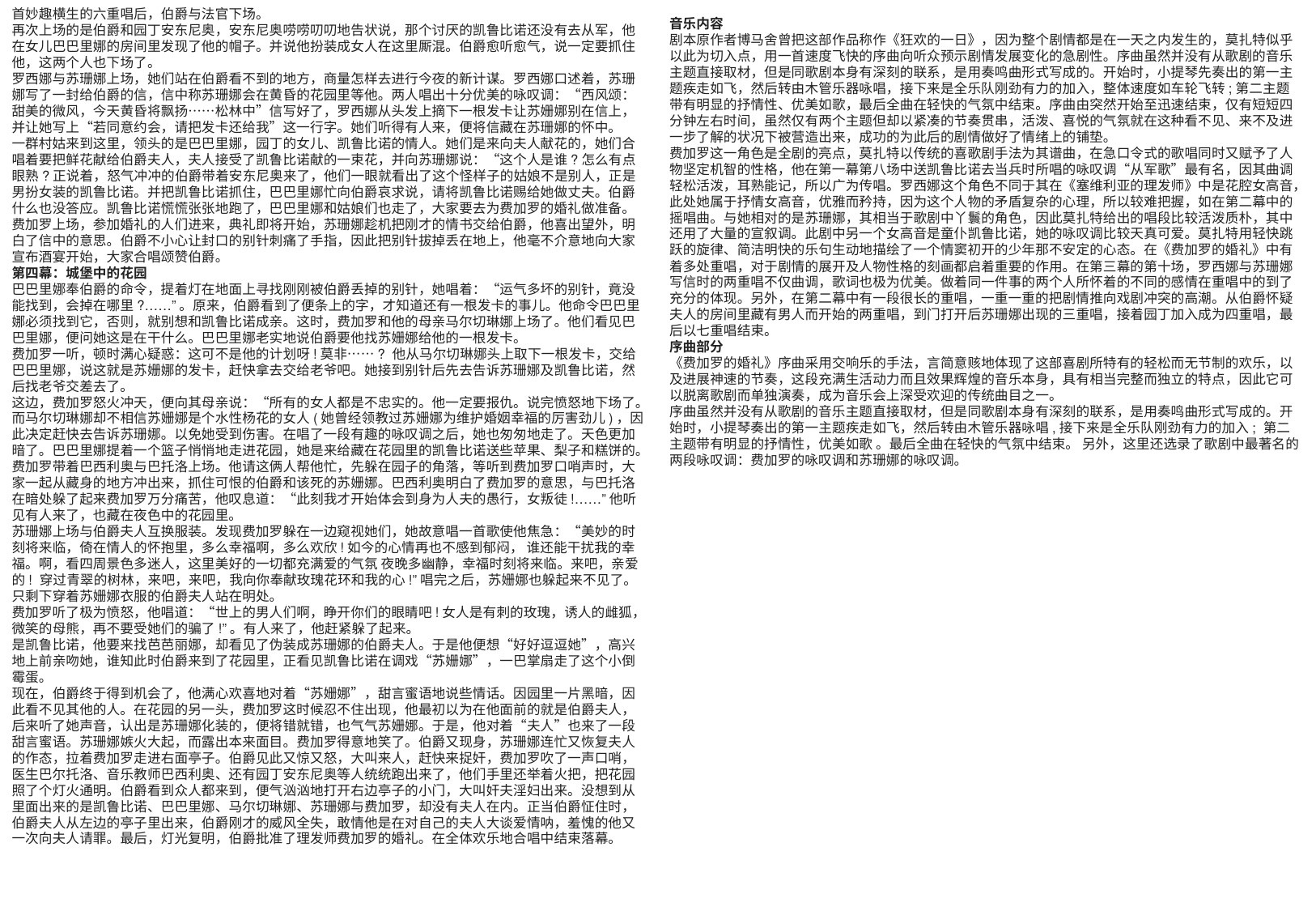

首妙趣横生的六重唱后，伯爵与法官下场。
再次上场的是伯爵和园丁安东尼奥，安东尼奥唠唠叨叨地告状说，那个讨厌的凯鲁比诺还没有去从军，他在女儿巴巴里娜的房间里发现了他的帽子。并说他扮装成女人在这里厮混。伯爵愈听愈气，说一定要抓住他，这两个人也下场了。
罗西娜与苏珊娜上场，她们站在伯爵看不到的地方，商量怎样去进行今夜的新计谋。罗西娜口述着，苏珊娜写了一封给伯爵的信，信中称苏珊娜会在黄昏的花园里等他。两人唱出十分优美的咏叹调：“西风颂：甜美的微风，今天黄昏将飘扬……松林中”信写好了，罗西娜从头发上摘下一根发卡让苏姗娜别在信上，并让她写上“若同意约会，请把发卡还给我”这一行字。她们听得有人来，便将信藏在苏珊娜的怀中。
一群村姑来到这里，领头的是巴巴里娜，园丁的女儿、凯鲁比诺的情人。她们是来向夫人献花的，她们合唱着要把鲜花献给伯爵夫人，夫人接受了凯鲁比诺献的一束花，并向苏珊娜说：“这个人是谁?怎么有点眼熟?正说着，怒气冲冲的伯爵带着安东尼奥来了，他们一眼就看出了这个怪样子的姑娘不是别人，正是男扮女装的凯鲁比诺。并把凯鲁比诺抓住，巴巴里娜忙向伯爵哀求说，请将凯鲁比诺赐给她做丈夫。伯爵什么也没答应。凯鲁比诺慌慌张张地跑了，巴巴里娜和姑娘们也走了，大家要去为费加罗的婚礼做准备。
费加罗上场，参加婚礼的人们进来，典礼即将开始，苏珊娜趁机把刚才的情书交给伯爵，他喜出望外，明白了信中的意思。伯爵不小心让封口的别针刺痛了手指，因此把别针拔掉丢在地上，他毫不介意地向大家宣布酒宴开始，大家合唱颂赞伯爵。
第四幕：城堡中的花园
巴巴里娜奉伯爵的命令，提着灯在地面上寻找刚刚被伯爵丢掉的别针，她唱着：“运气多坏的别针，竟没能找到，会掉在哪里?……”。原来，伯爵看到了便条上的字，才知道还有一根发卡的事儿。他命令巴巴里娜必须找到它，否则，就别想和凯鲁比诺成亲。这时，费加罗和他的母亲马尔切琳娜上场了。他们看见巴巴里娜，便问她这是在干什么。巴巴里娜老实地说伯爵要他找苏姗娜给他的一根发卡。
费加罗一听，顿时满心疑惑：这可不是他的计划呀!莫非……? 他从马尔切琳娜头上取下一根发卡，交给巴巴里娜，说这就是苏姗娜的发卡，赶快拿去交给老爷吧。她接到别针后先去告诉苏珊娜及凯鲁比诺，然后找老爷交差去了。
这边，费加罗怒火冲天，便向其母亲说：“所有的女人都是不忠实的。他一定要报仇。说完愤怒地下场了。而马尔切琳娜却不相信苏姗娜是个水性杨花的女人(她曾经领教过苏姗娜为维护婚姻幸福的厉害劲儿)，因此决定赶快去告诉苏珊娜。以免她受到伤害。在唱了一段有趣的咏叹调之后，她也匆匆地走了。天色更加暗了。巴巴里娜提着一个篮子悄悄地走进花园，她是来给藏在花园里的凯鲁比诺送些苹果、梨子和糕饼的。
费加罗带着巴西利奥与巴托洛上场。他请这俩人帮他忙，先躲在园子的角落，等听到费加罗口哨声时，大家一起从藏身的地方冲出来，抓住可恨的伯爵和该死的苏姗娜。巴西利奥明白了费加罗的意思，与巴托洛在暗处躲了起来费加罗万分痛苦，他叹息道：“此刻我才开始体会到身为人夫的愚行，女叛徒!……”他听见有人来了，也藏在夜色中的花园里。
苏珊娜上场与伯爵夫人互换服装。发现费加罗躲在一边窥视她们，她故意唱一首歌使他焦急：“美妙的时刻将来临，倚在情人的怀抱里，多么幸福啊，多么欢欣!如今的心情再也不感到郁闷， 谁还能干扰我的幸福。啊，看四周景色多迷人，这里美好的一切都充满爱的气氛 夜晚多幽静，幸福时刻将来临。来吧，亲爱的! 穿过青翠的树林，来吧，来吧，我向你奉献玫瑰花环和我的心!”唱完之后，苏姗娜也躲起来不见了。只剩下穿着苏姗娜衣服的伯爵夫人站在明处。
费加罗听了极为愤怒，他唱道：“世上的男人们啊，睁开你们的眼睛吧!女人是有刺的玫瑰，诱人的雌狐，微笑的母熊，再不要受她们的骗了!”。有人来了，他赶紧躲了起来。
是凯鲁比诺，他要来找芭芭丽娜，却看见了伪装成苏珊娜的伯爵夫人。于是他便想“好好逗逗她”，高兴地上前亲吻她，谁知此时伯爵来到了花园里，正看见凯鲁比诺在调戏“苏姗娜”，一巴掌扇走了这个小倒霉蛋。
现在，伯爵终于得到机会了，他满心欢喜地对着“苏姗娜”，甜言蜜语地说些情话。因园里一片黑暗，因此看不见其他的人。在花园的另一头，费加罗这时候忍不住出现，他最初以为在他面前的就是伯爵夫人，后来听了她声音，认出是苏珊娜化装的，便将错就错，也气气苏姗娜。于是，他对着“夫人”也来了一段甜言蜜语。苏珊娜嫉火大起，而露出本来面目。费加罗得意地笑了。伯爵又现身，苏珊娜连忙又恢复夫人的作态，拉着费加罗走进右面亭子。伯爵见此又惊又怒，大叫来人，赶快来捉奸，费加罗吹了一声口哨，医生巴尔托洛、音乐教师巴西利奥、还有园丁安东尼奥等人统统跑出来了，他们手里还举着火把，把花园照了个灯火通明。伯爵看到众人都来到，便气汹汹地打开右边亭子的小门，大叫奸夫淫妇出来。没想到从里面出来的是凯鲁比诺、巴巴里娜、马尔切琳娜、苏珊娜与费加罗，却没有夫人在内。正当伯爵怔住时，伯爵夫人从左边的亭子里出来，伯爵刚才的威风全失，敢情他是在对自己的夫人大谈爱情呐，羞愧的他又一次向夫人请罪。最后，灯光复明，伯爵批准了理发师费加罗的婚礼。在全体欢乐地合唱中结束落幕。

音乐内容
剧本原作者博马舍曾把这部作品称作《狂欢的一日》，因为整个剧情都是在一天之内发生的，莫扎特似乎以此为切入点，用一首速度飞快的序曲向听众预示剧情发展变化的急剧性。序曲虽然并没有从歌剧的音乐主题直接取材，但是同歌剧本身有深刻的联系，是用奏鸣曲形式写成的。开始时，小提琴先奏出的第一主题疾走如飞，然后转由木管乐器咏唱，接下来是全乐队刚劲有力的加入，整体速度如车轮飞转;第二主题带有明显的抒情性、优美如歌，最后全曲在轻快的气氛中结束。序曲由突然开始至迅速结束，仅有短短四分钟左右时间，虽然仅有两个主题但却以紧凑的节奏贯串，活泼、喜悦的气氛就在这种看不见、来不及进一步了解的状况下被营造出来，成功的为此后的剧情做好了情绪上的铺垫。
费加罗这一角色是全剧的亮点，莫扎特以传统的喜歌剧手法为其谱曲，在急口令式的歌唱同时又赋予了人物坚定机智的性格，他在第一幕第八场中送凯鲁比诺去当兵时所唱的咏叹调“从军歌”最有名，因其曲调轻松活泼，耳熟能记，所以广为传唱。罗西娜这个角色不同于其在《塞维利亚的理发师》中是花腔女高音，此处她属于抒情女高音，优雅而矜持，因为这个人物的矛盾复杂的心理，所以较难把握，如在第二幕中的摇唱曲。与她相对的是苏珊娜，其相当于歌剧中丫鬟的角色，因此莫扎特给出的唱段比较活泼质朴，其中还用了大量的宣叙调。此剧中另一个女高音是童仆凯鲁比诺，她的咏叹调比较天真可爱。莫扎特用轻快跳跃的旋律、简洁明快的乐句生动地描绘了一个情窦初开的少年那不安定的心态。在《费加罗的婚礼》中有着多处重唱，对于剧情的展开及人物性格的刻画都启着重要的作用。在第三幕的第十场，罗西娜与苏珊娜写信时的两重唱不仅曲调，歌词也极为优美。做着同一件事的两个人所怀着的不同的感情在重唱中的到了充分的体现。另外，在第二幕中有一段很长的重唱，一重一重的把剧情推向戏剧冲突的高潮。从伯爵怀疑夫人的房间里藏有男人而开始的两重唱，到门打开后苏珊娜出现的三重唱，接着园丁加入成为四重唱，最后以七重唱结束。
序曲部分
《费加罗的婚礼》序曲采用交响乐的手法，言简意赅地体现了这部喜剧所特有的轻松而无节制的欢乐，以及进展神速的节奏，这段充满生活动力而且效果辉煌的音乐本身，具有相当完整而独立的特点，因此它可以脱离歌剧而单独演奏，成为音乐会上深受欢迎的传统曲目之一。
序曲虽然并没有从歌剧的音乐主题直接取材，但是同歌剧本身有深刻的联系，是用奏鸣曲形式写成的。开始时，小提琴奏出的第一主题疾走如飞，然后转由木管乐器咏唱,接下来是全乐队刚劲有力的加入; 第二主题带有明显的抒情性，优美如歌 。最后全曲在轻快的气氛中结束。 另外，这里还选录了歌剧中最著名的两段咏叹调：费加罗的咏叹调和苏珊娜的咏叹调。